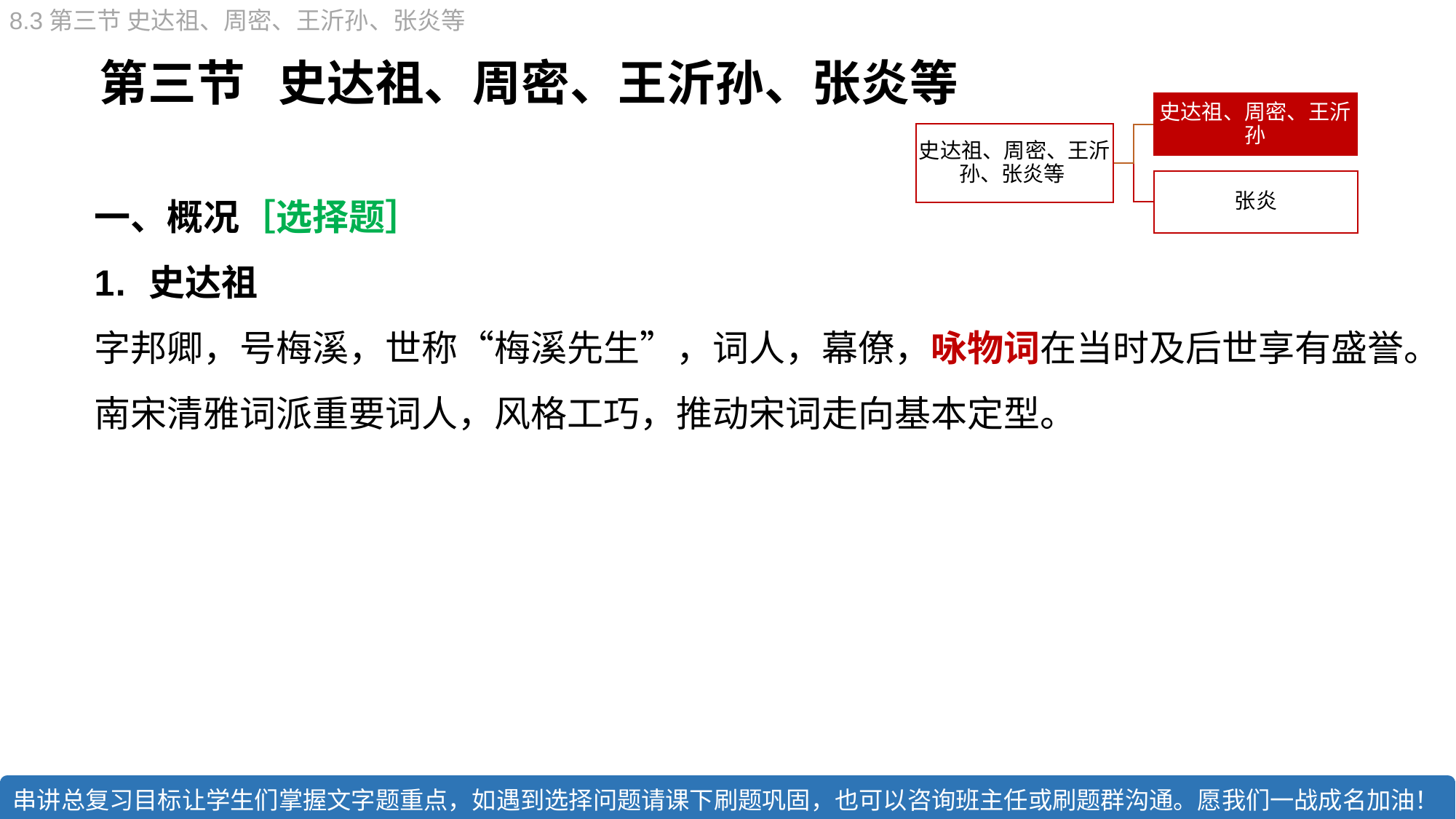

8.3第三节 史达祖、周密、王沂孙、张炎等

史达祖、周密、王沂孙、张炎等
史达祖、周密、王沂孙
张炎
第三节   史达祖、周密、王沂孙、张炎等
一、概况［选择题］
史达祖
字邦卿，号梅溪，世称“梅溪先生”，词人，幕僚，咏物词在当时及后世享有盛誉。
南宋清雅词派重要词人，风格工巧，推动宋词走向基本定型。